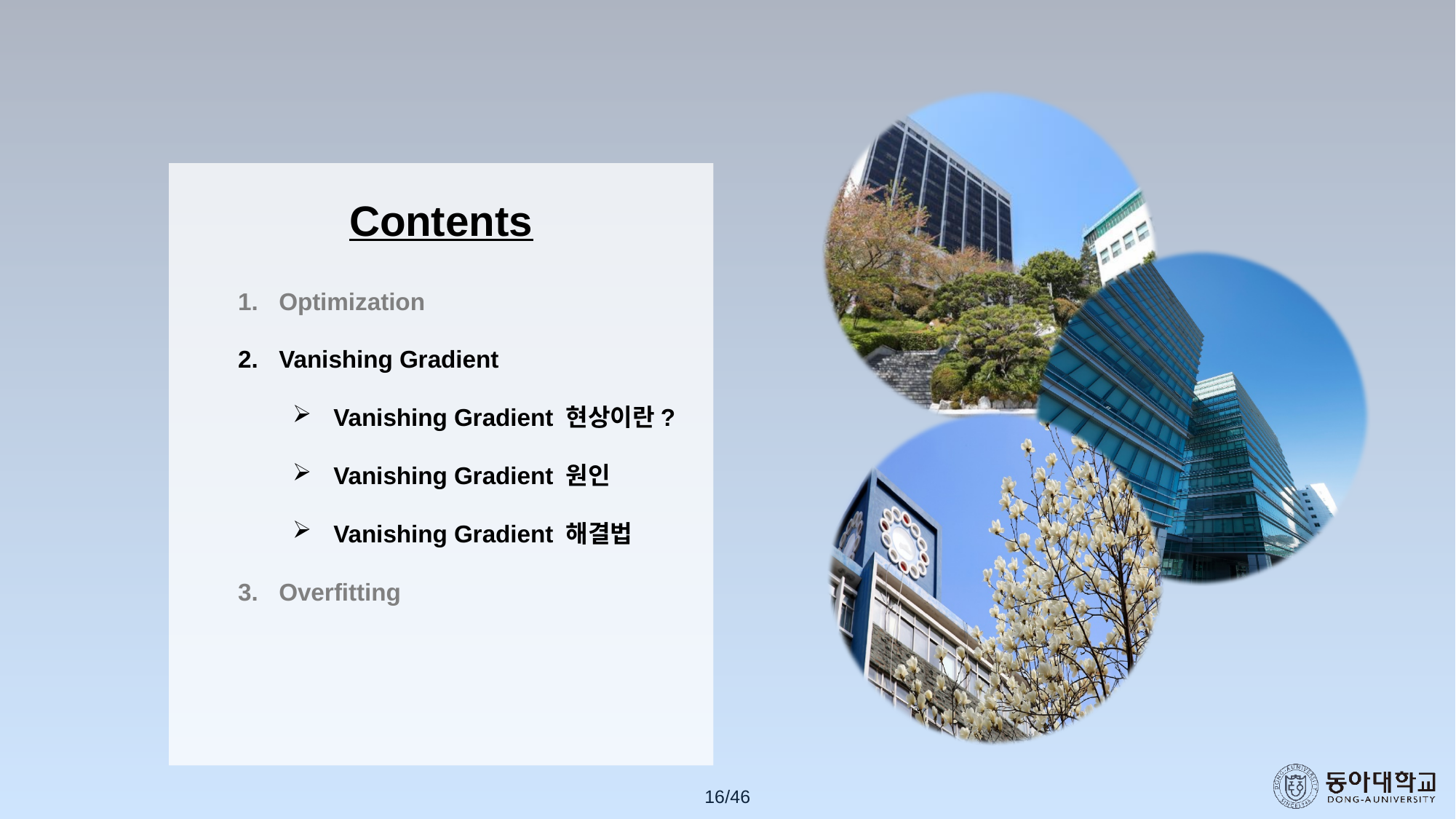

Optimization
Vanishing Gradient
Vanishing Gradient 현상이란?
Vanishing Gradient 원인
Vanishing Gradient 해결법
Overfitting